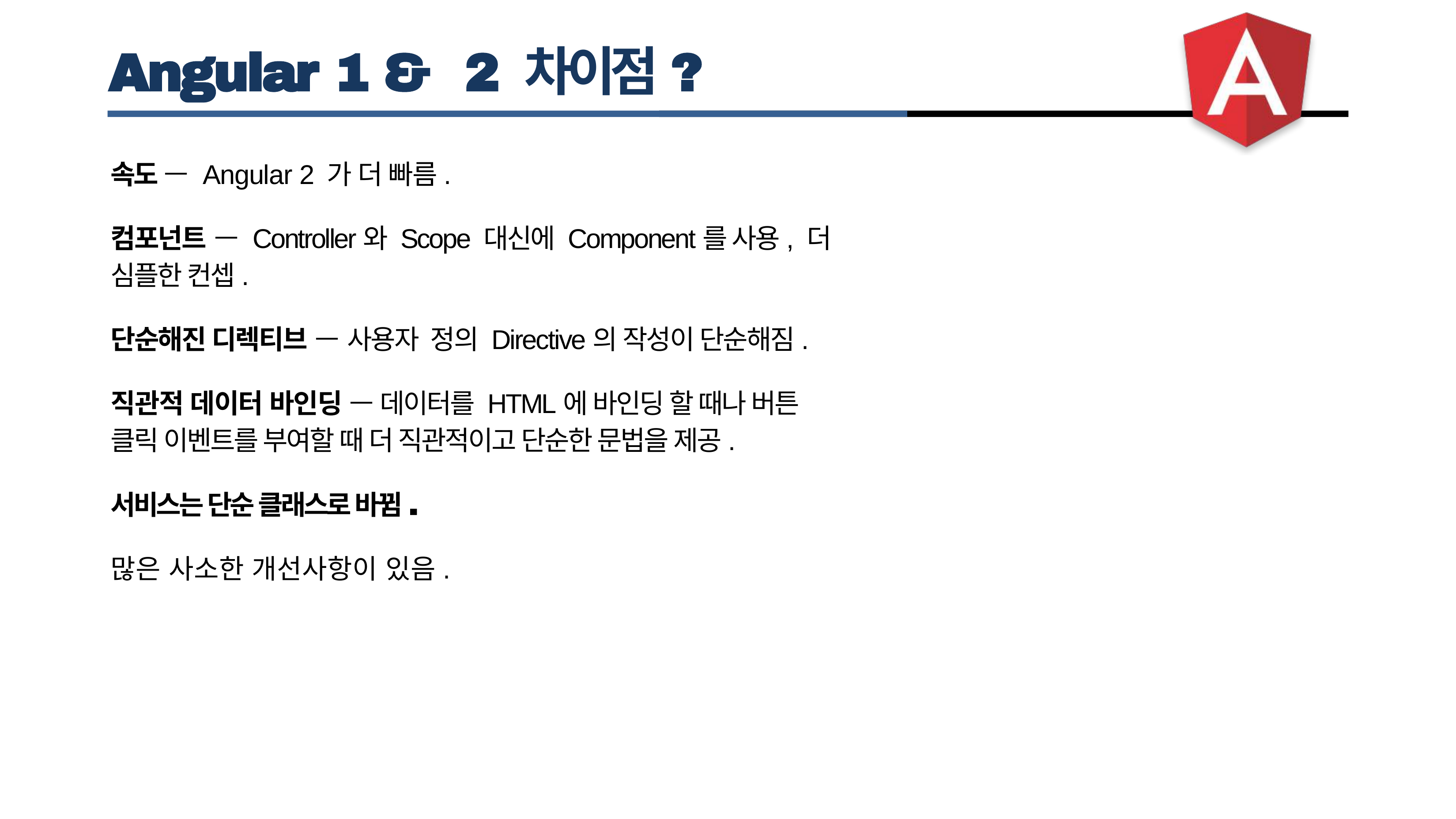

# Angular 1 &  2 차이점?
속도 — Angular 2 가 더 빠름.

컴포넌트 — Controller와 Scope 대신에 Component를 사용, 더 심플한 컨셉.

단순해진 디렉티브 — 사용자  정의 Directive의 작성이 단순해짐.

직관적 데이터 바인딩 — 데이터를 HTML에 바인딩 할 때나 버튼
클릭 이벤트를 부여할 때 더 직관적이고 단순한 문법을 제공.

서비스는 단순 클래스로 바뀜.

많은 사소한 개선사항이 있음.